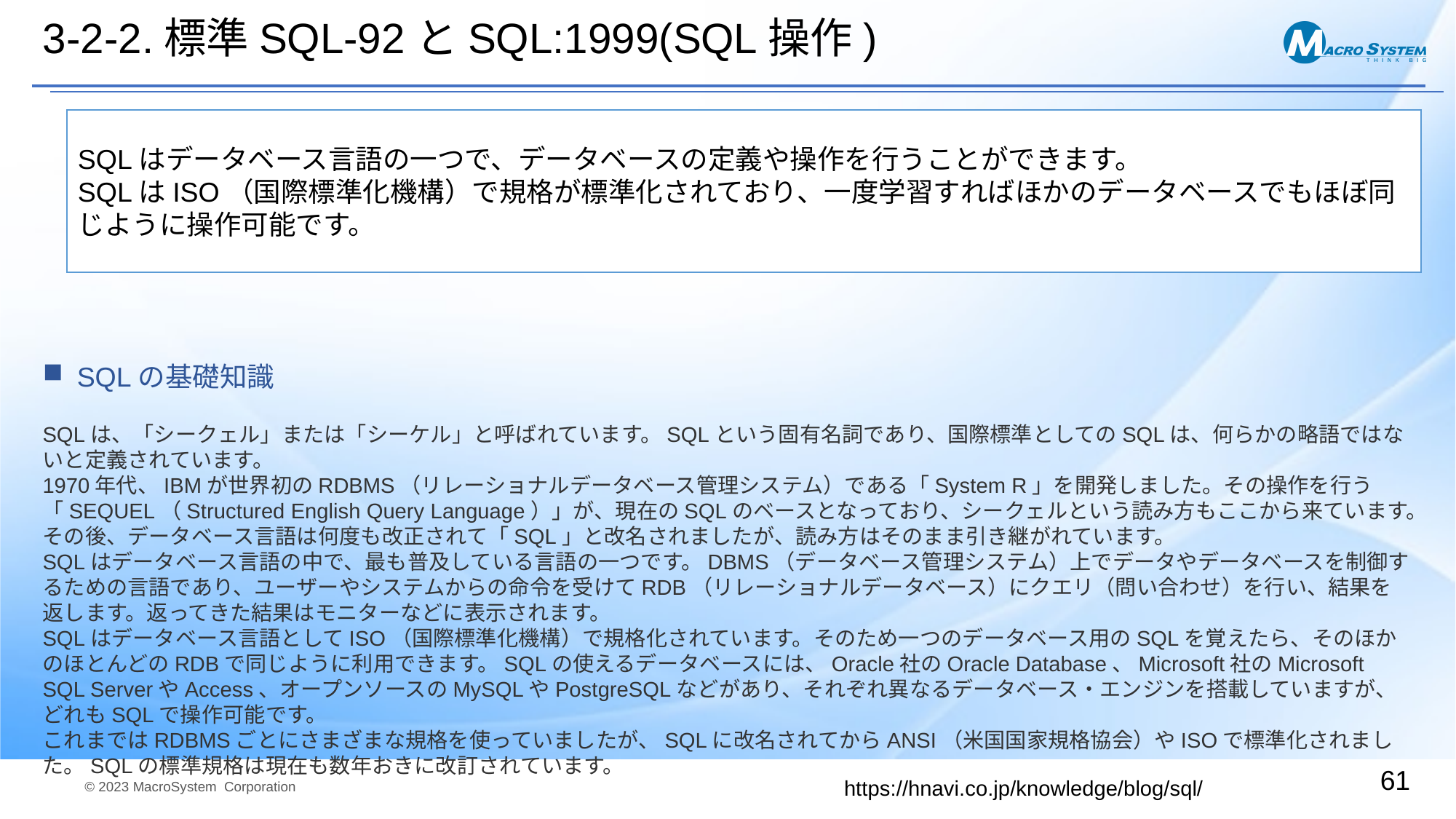

# 3-2-2.標準SQL-92とSQL:1999(SQL操作)
SQLはデータベース言語の一つで、データベースの定義や操作を行うことができます。
SQLはISO（国際標準化機構）で規格が標準化されており、一度学習すればほかのデータベースでもほぼ同じように操作可能です。
SQLの基礎知識
SQLは、「シークェル」または「シーケル」と呼ばれています。SQLという固有名詞であり、国際標準としてのSQLは、何らかの略語ではないと定義されています。
1970年代、IBMが世界初のRDBMS（リレーショナルデータベース管理システム）である「System R」を開発しました。その操作を行う「SEQUEL（Structured English Query Language）」が、現在のSQLのベースとなっており、シークェルという読み方もここから来ています。その後、データベース言語は何度も改正されて「SQL」と改名されましたが、読み方はそのまま引き継がれています。
SQLはデータベース言語の中で、最も普及している言語の一つです。DBMS（データベース管理システム）上でデータやデータベースを制御するための言語であり、ユーザーやシステムからの命令を受けてRDB（リレーショナルデータベース）にクエリ（問い合わせ）を行い、結果を返します。返ってきた結果はモニターなどに表示されます。
SQLはデータベース言語としてISO（国際標準化機構）で規格化されています。そのため一つのデータベース用のSQLを覚えたら、そのほかのほとんどのRDBで同じように利用できます。SQLの使えるデータベースには、Oracle社のOracle Database、Microsoft社のMicrosoft SQL ServerやAccess、オープンソースのMySQLやPostgreSQLなどがあり、それぞれ異なるデータベース・エンジンを搭載していますが、どれもSQLで操作可能です。
これまではRDBMSごとにさまざまな規格を使っていましたが、SQLに改名されてからANSI（米国国家規格協会）やISOで標準化されました。SQLの標準規格は現在も数年おきに改訂されています。
https://hnavi.co.jp/knowledge/blog/sql/